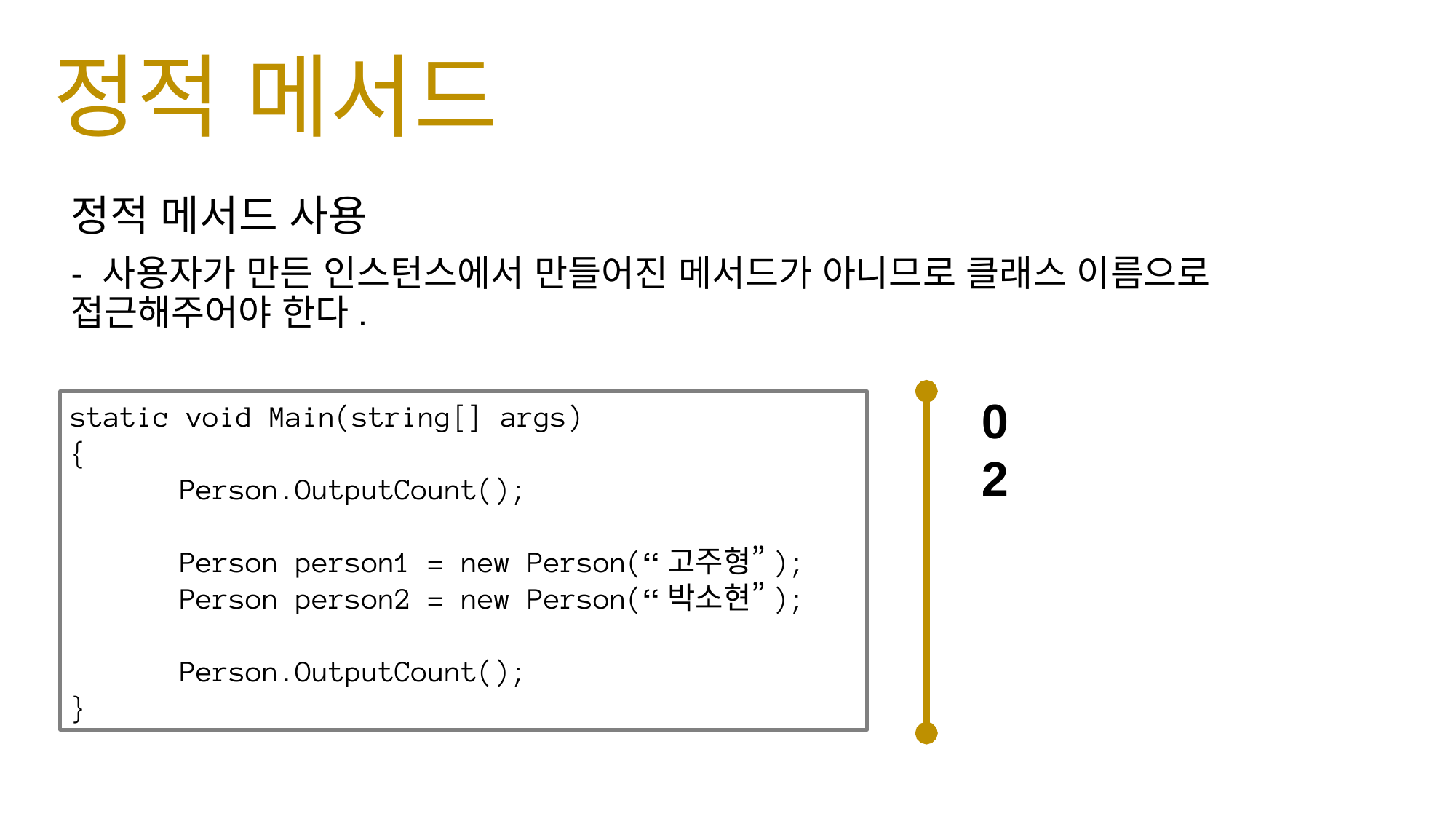

# 정적 메서드
정적 메서드 사용
- 사용자가 만든 인스턴스에서 만들어진 메서드가 아니므로 클래스 이름으로 접근해주어야 한다.
0
2
static void Main(string[] args)
{
	Person.OutputCount();

	Person person1 = new Person(“고주형”);
	Person person2 = new Person(“박소현”);

	Person.OutputCount();
}